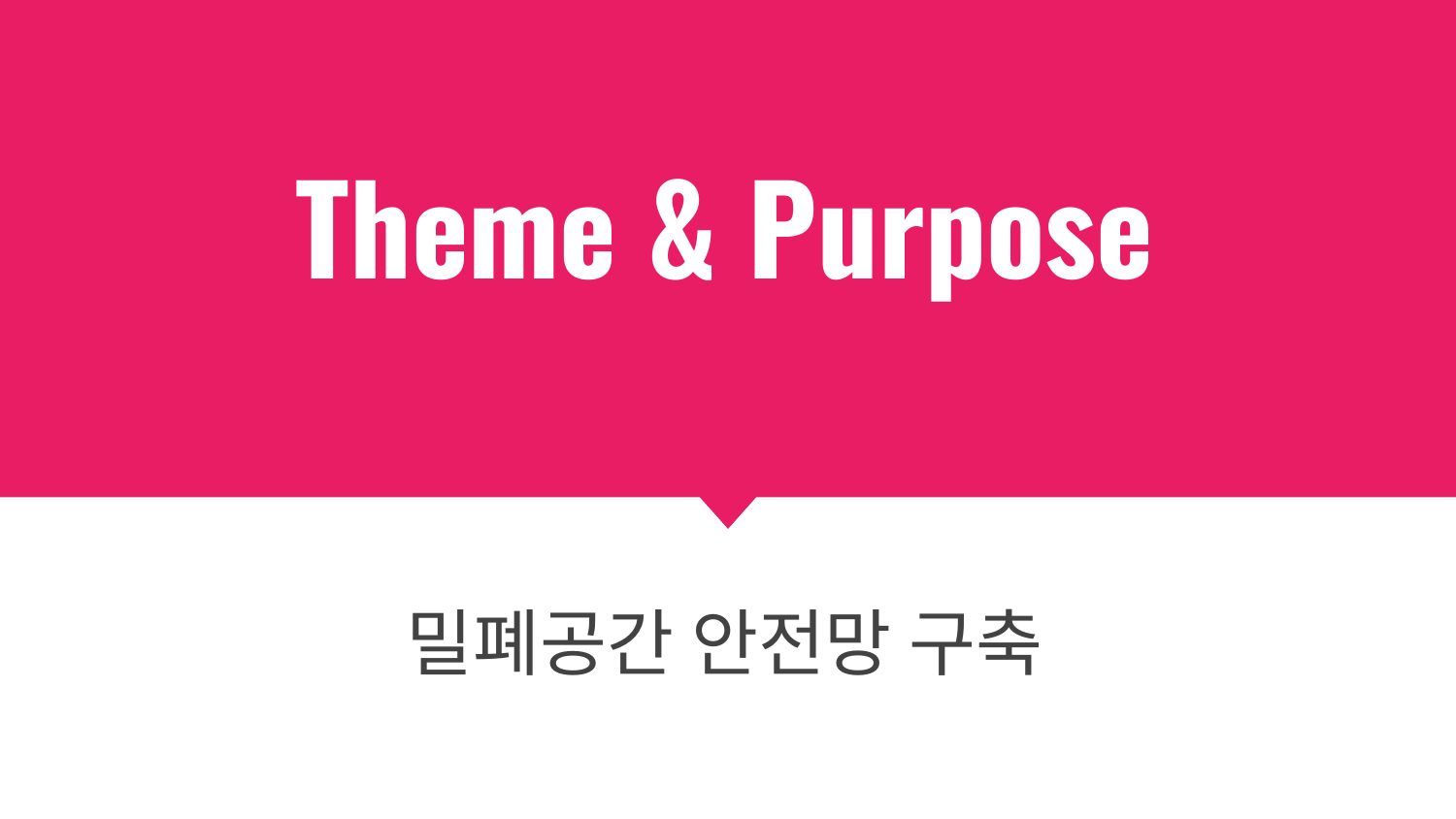

# Theme & Purpose
밀폐공간 안전망 구축